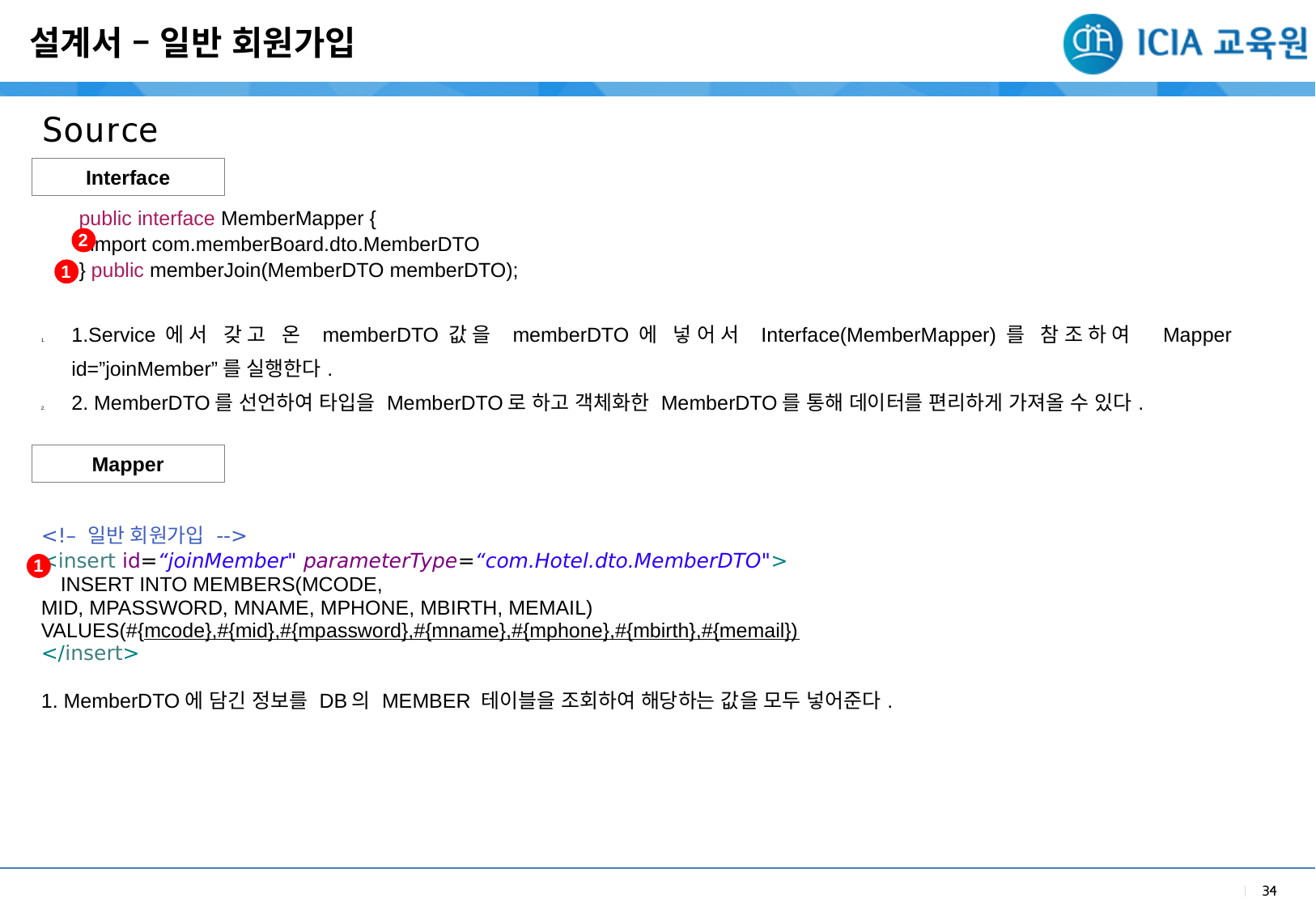

설계서 – 일반 회원가입
Source
Interface
| public interface MemberMapper { import com.memberBoard.dto.MemberDTO } public memberJoin(MemberDTO memberDTO); |
| --- |
| 1.Service에서 갖고 온 memberDTO값을 memberDTO에 넣어서 Interface(MemberMapper)를 참조하여 Mapper id=”joinMember”를 실행한다. 2. MemberDTO를 선언하여 타입을 MemberDTO로 하고 객체화한 MemberDTO를 통해 데이터를 편리하게 가져올 수 있다. |
2

1

Mapper
| <!– 일반 회원가입 --> <insert id=“joinMember" parameterType=“com.Hotel.dto.MemberDTO"> INSERT INTO MEMBERS(MCODE, MID, MPASSWORD, MNAME, MPHONE, MBIRTH, MEMAIL) VALUES(#{mcode},#{mid},#{mpassword},#{mname},#{mphone},#{mbirth},#{memail}) </insert> |
| --- |
| 1. MemberDTO에 담긴 정보를 DB의 MEMBER 테이블을 조회하여 해당하는 값을 모두 넣어준다. |
1